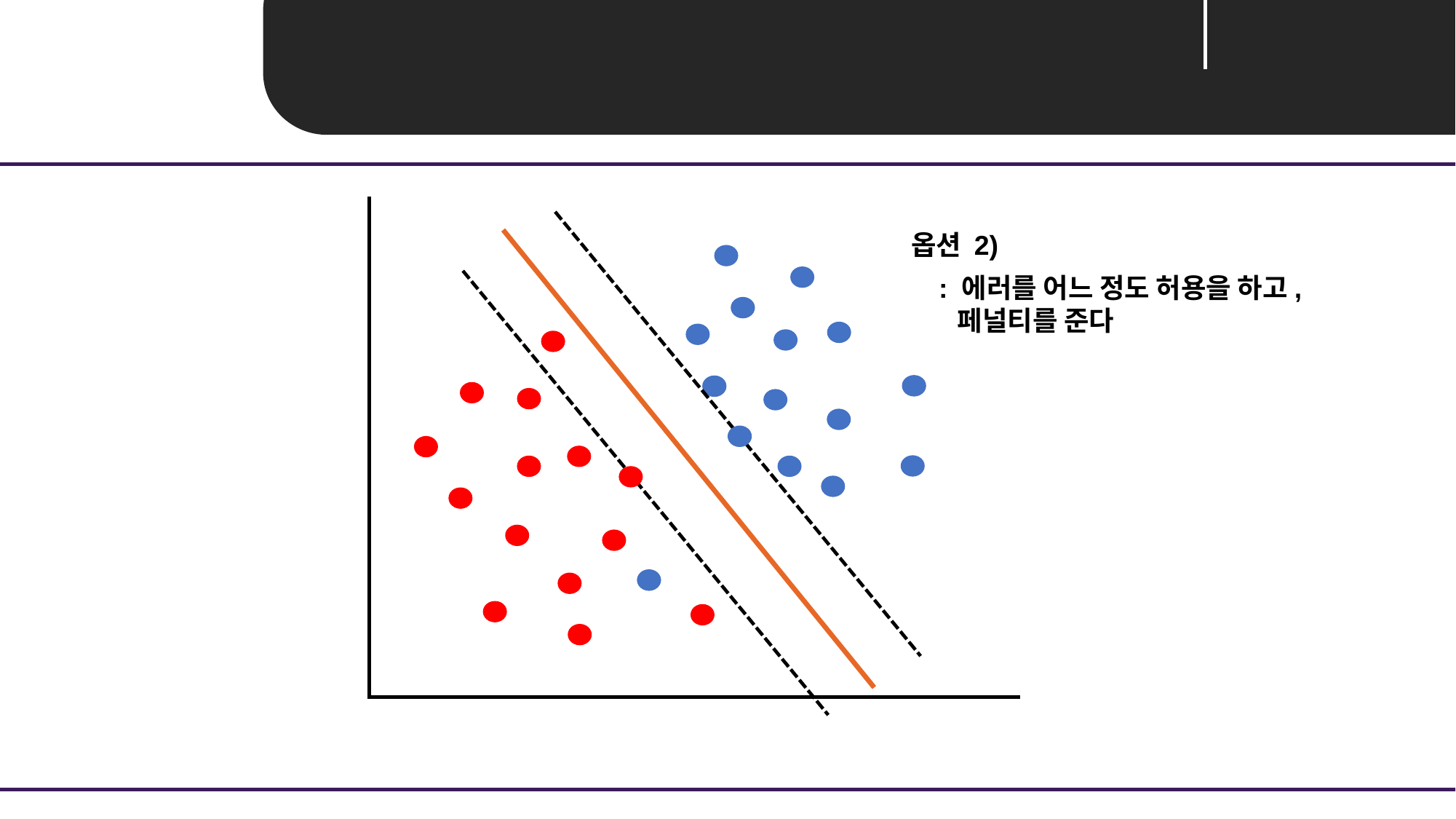

Unit  04 ㅣ  Type of SVM

옵션 2)

: 에러를 어느 정도 허용을 하고,
  페널티를 준다